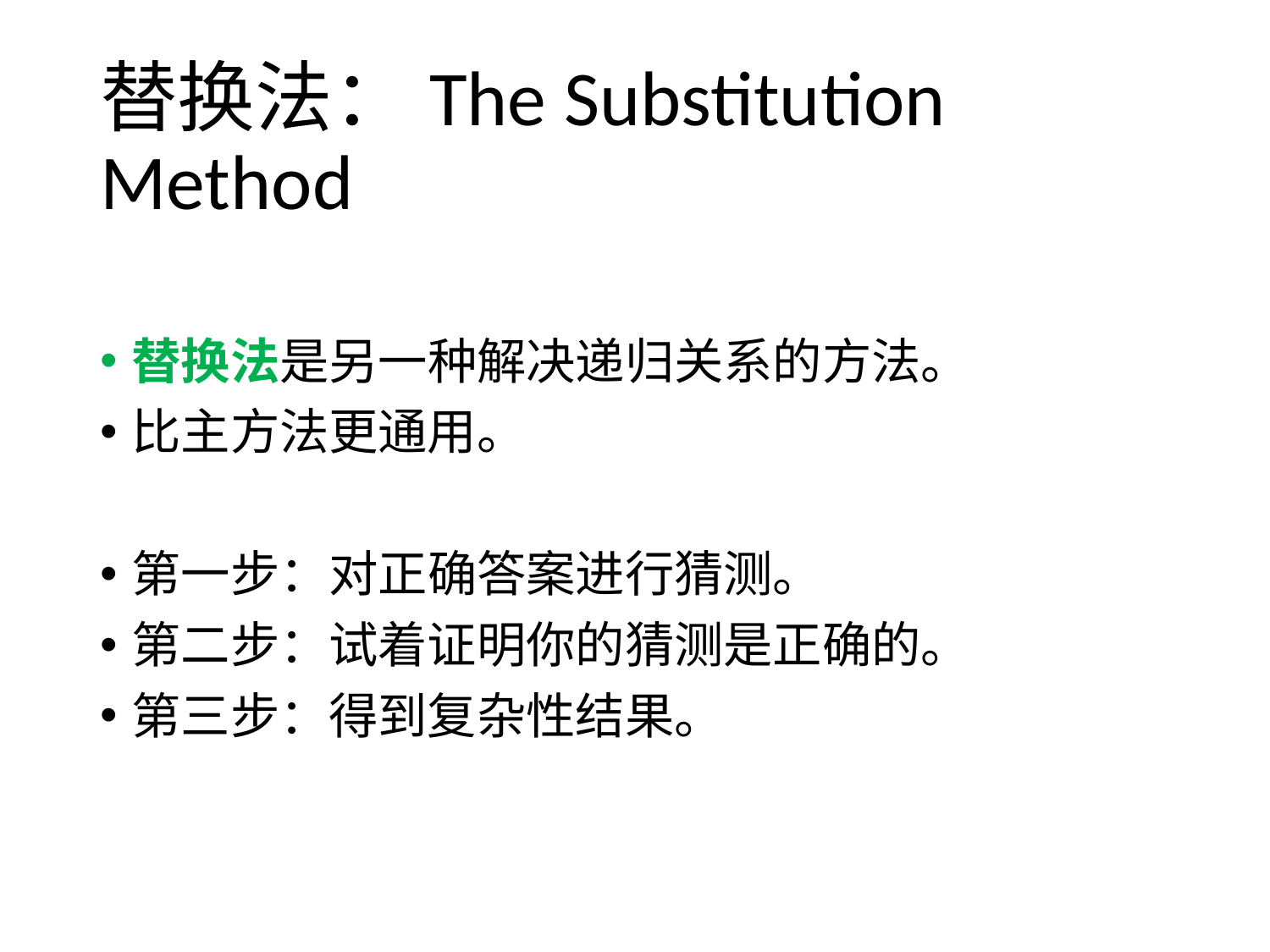

# 替换法：The Substitution Method

替换法是另一种解决递归关系的方法。
比主方法更通用。

第一步：对正确答案进行猜测。
第二步：试着证明你的猜测是正确的。
第三步：得到复杂性结果。